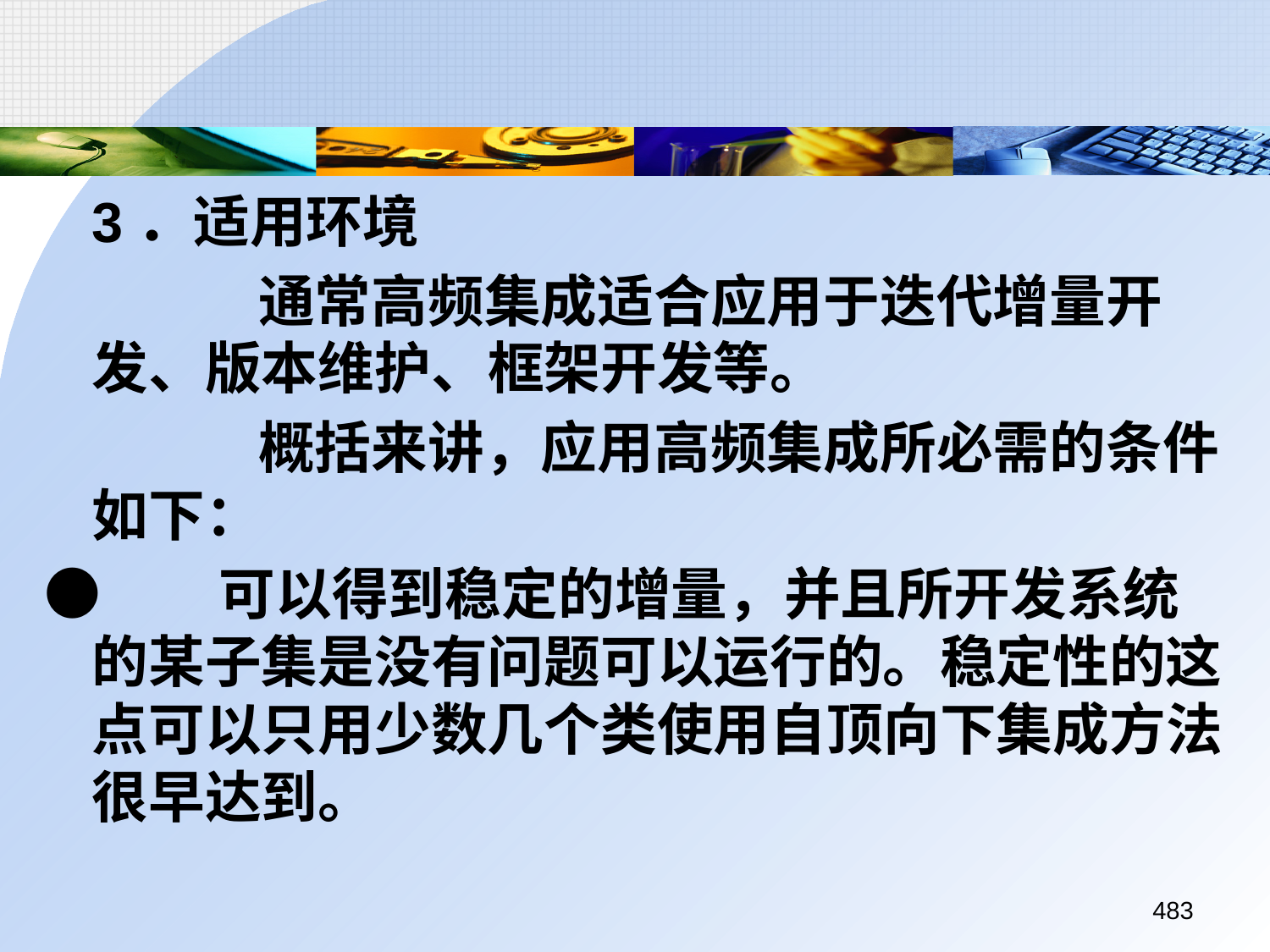

3．适用环境
		  通常高频集成适合应用于迭代增量开发、版本维护、框架开发等。
		  概括来讲，应用高频集成所必需的条件如下：
●	可以得到稳定的增量，并且所开发系统的某子集是没有问题可以运行的。稳定性的这点可以只用少数几个类使用自顶向下集成方法很早达到。
483